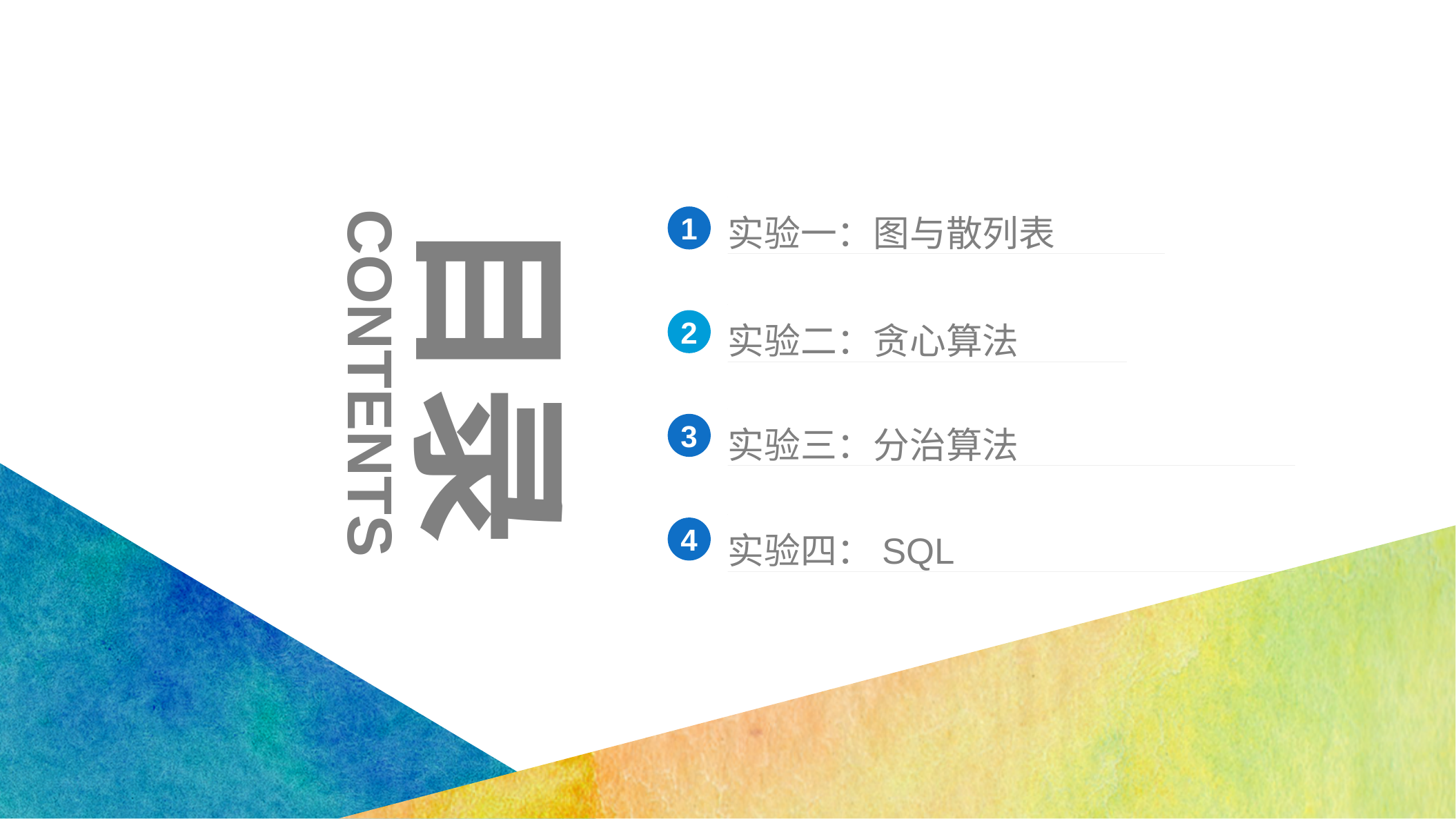

目录
实验一：图与散列表
1
实验二：贪心算法
2
CONTENTS
实验三：分治算法
3

实验四：SQL
4